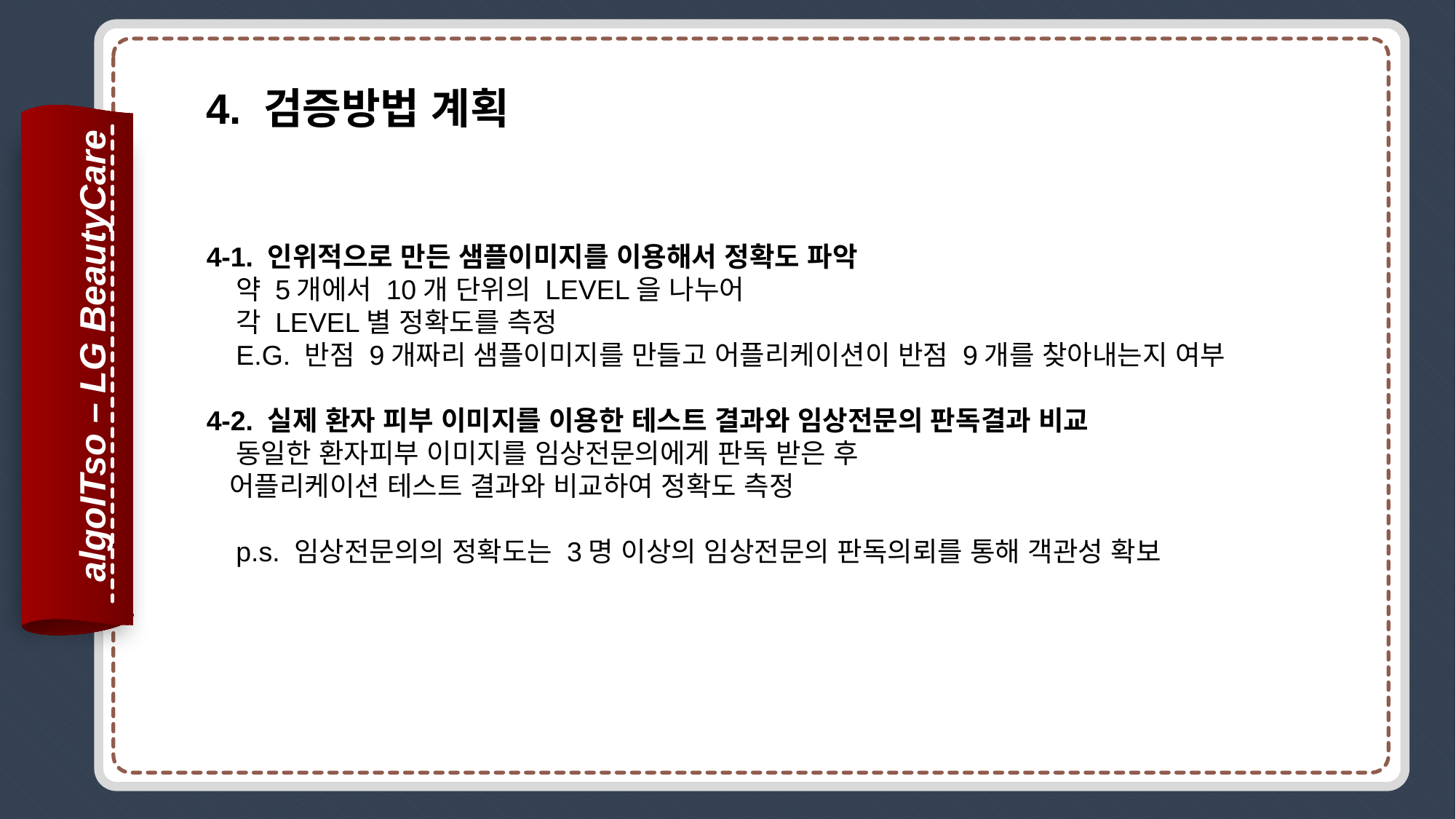

4. 검증방법 계획

4-1. 인위적으로 만든 샘플이미지를 이용해서 정확도 파악
   약 5개에서 10개 단위의 LEVEL을 나누어
   각 LEVEL별 정확도를 측정
   E.G. 반점 9개짜리 샘플이미지를 만들고 어플리케이션이 반점 9개를 찾아내는지 여부
4-2. 실제 환자 피부 이미지를 이용한 테스트 결과와 임상전문의 판독결과 비교
   동일한 환자피부 이미지를 임상전문의에게 판독 받은 후
   어플리케이션 테스트 결과와 비교하여 정확도 측정
   p.s. 임상전문의의 정확도는 3명 이상의 임상전문의 판독의뢰를 통해 객관성 확보

algoITso – LG BeautyCare